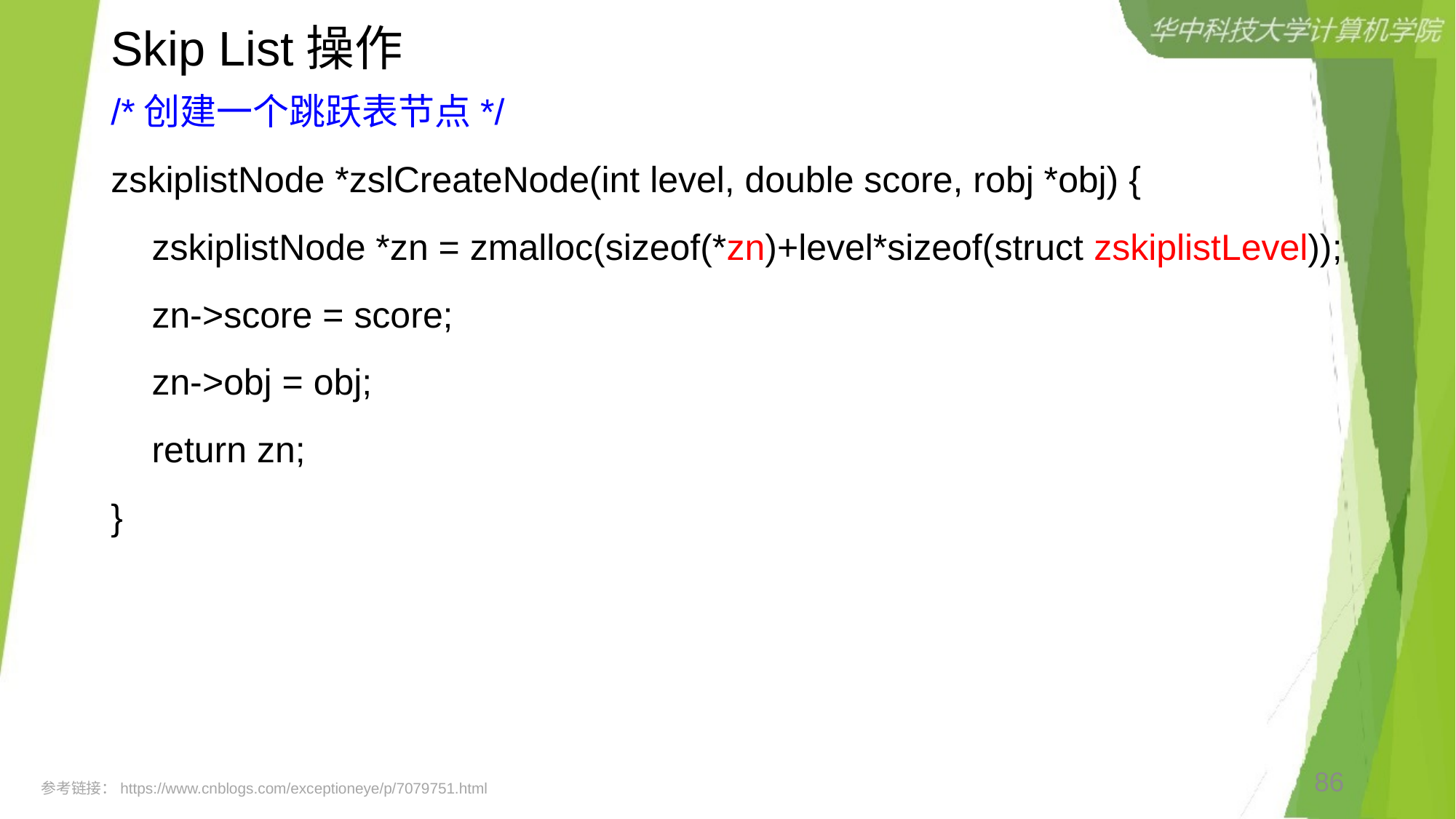

# Skip List操作
/*创建一个跳跃表节点*/
zskiplistNode *zslCreateNode(int level, double score, robj *obj) {
    zskiplistNode *zn = zmalloc(sizeof(*zn)+level*sizeof(struct zskiplistLevel));
    zn->score = score;
    zn->obj = obj;
    return zn;
}

86
参考链接：https://www.cnblogs.com/exceptioneye/p/7079751.html